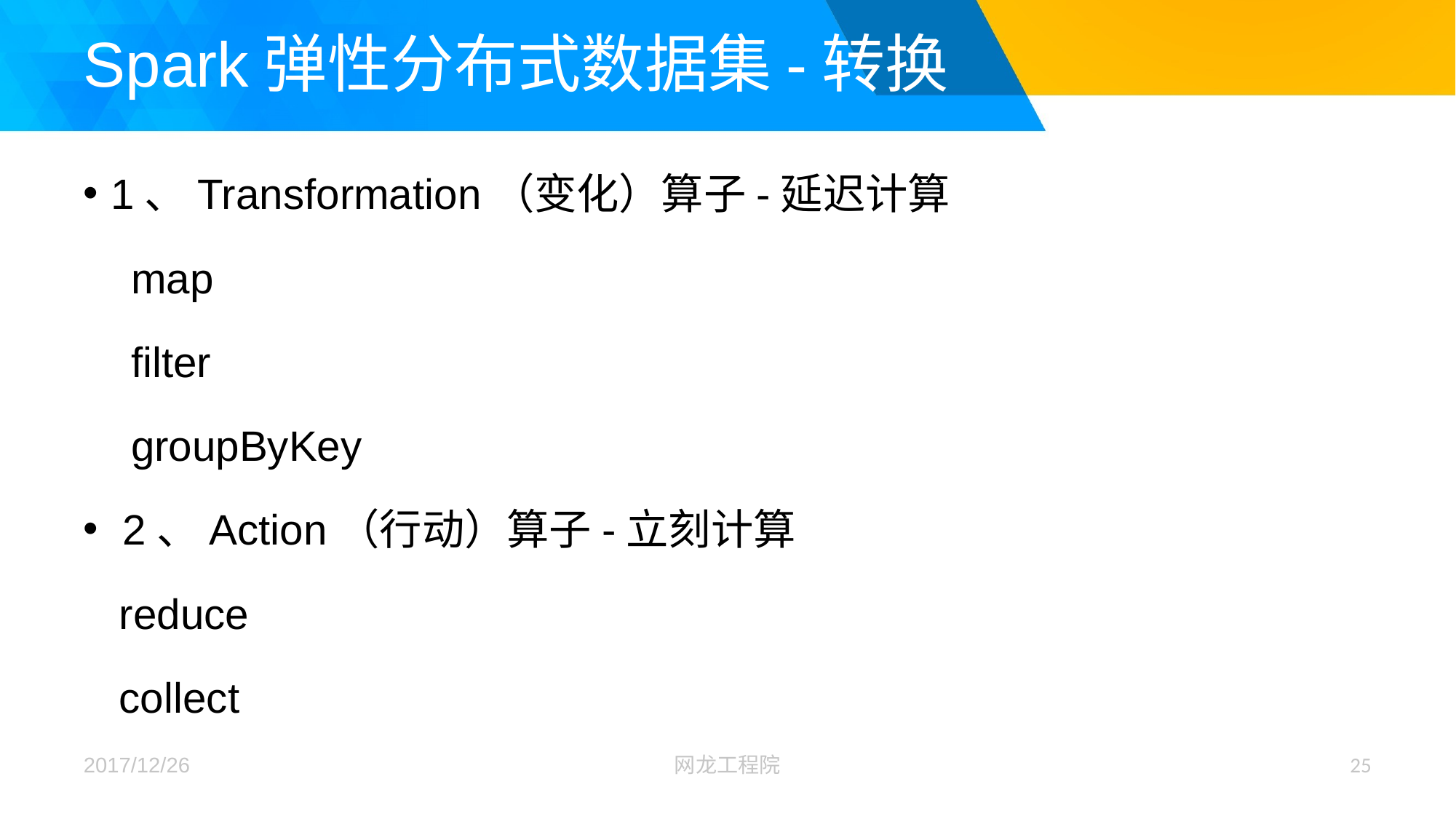

# Spark弹性分布式数据集-转换
1、Transformation（变化）算子-延迟计算
    map
    filter
    groupByKey
 2、Action（行动）算子-立刻计算
   reduce
   collect
2017/12/26
网龙工程院
25